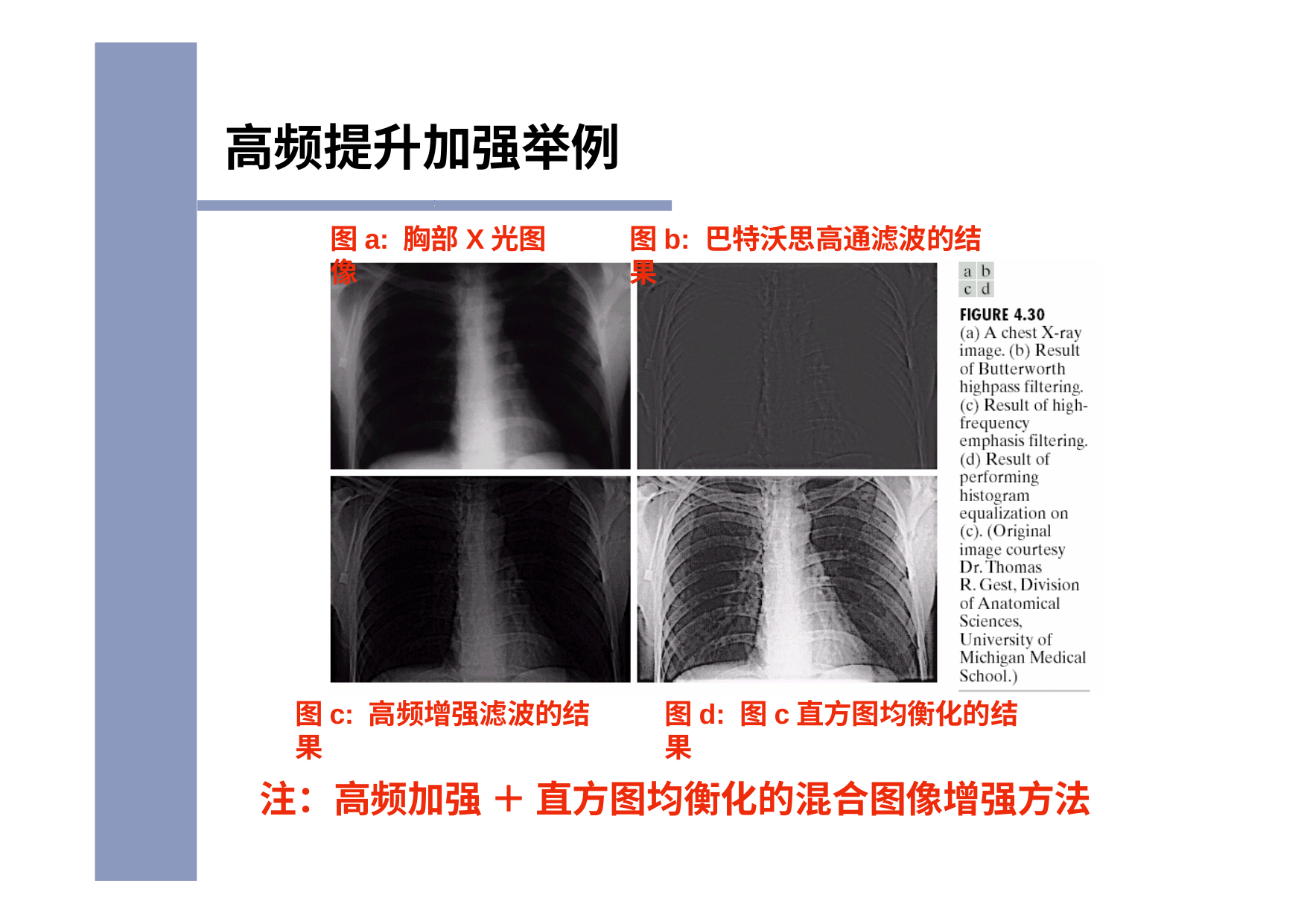

# 高频提升加强举例

图a: 胸部X光图像
图b: 巴特沃思高通滤波的结果

图c: 高频增强滤波的结果
图d: 图c直方图均衡化的结果
注：高频加强 ＋ 直方图均衡化的混合图像增强方法